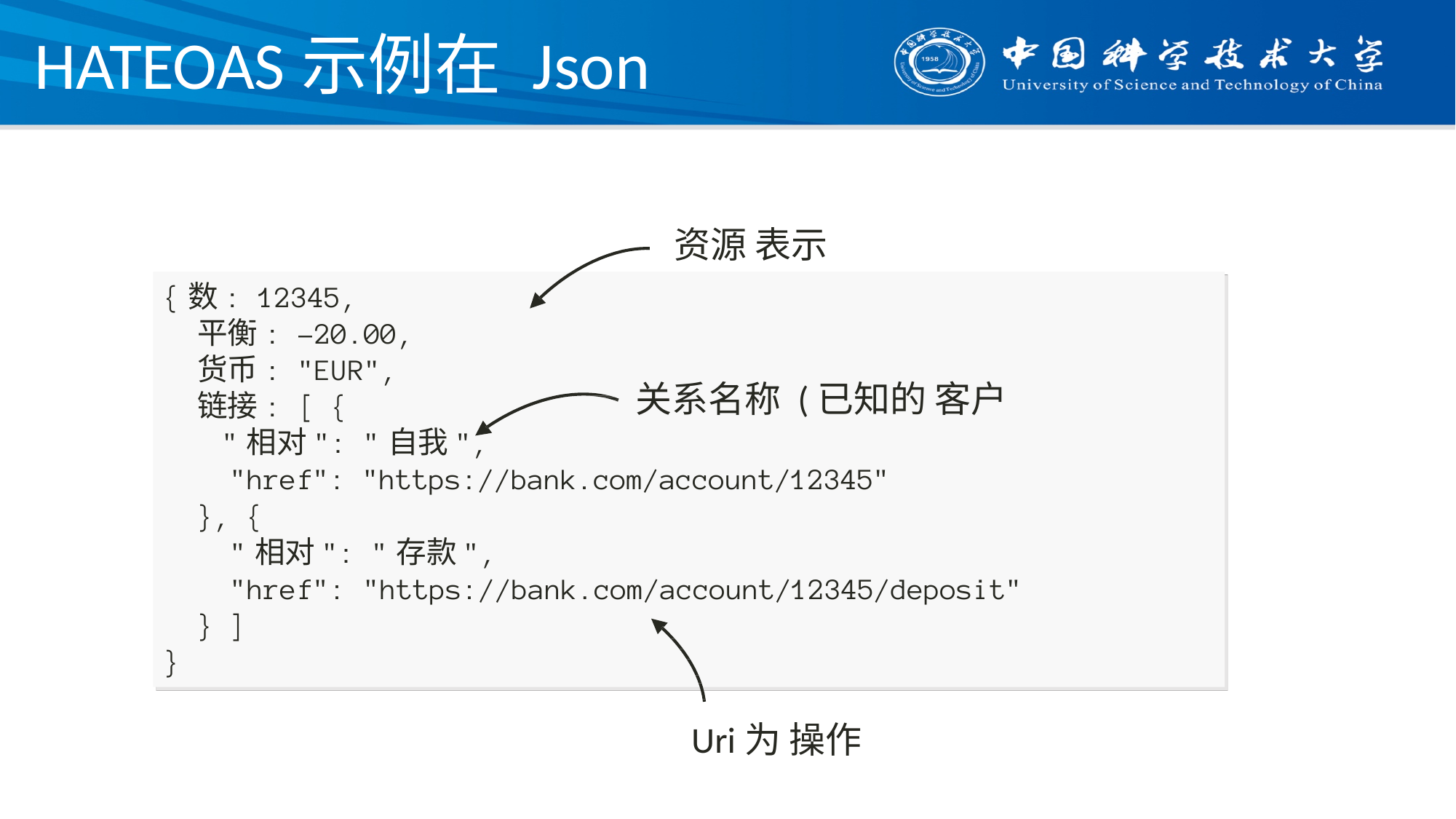

# HATEOAS示例在 Json
资源 表示

{数: 12345,
平衡: -20.00,
货币: "EUR",
链接: [ {
"相对": "自我",
关系名称 (已知的 客户

"href": "https://bank.com/account/12345"
}, {
"相对": "存款",
"href": "https://bank.com/account/12345/deposit"
} ]
}

Uri为 操作